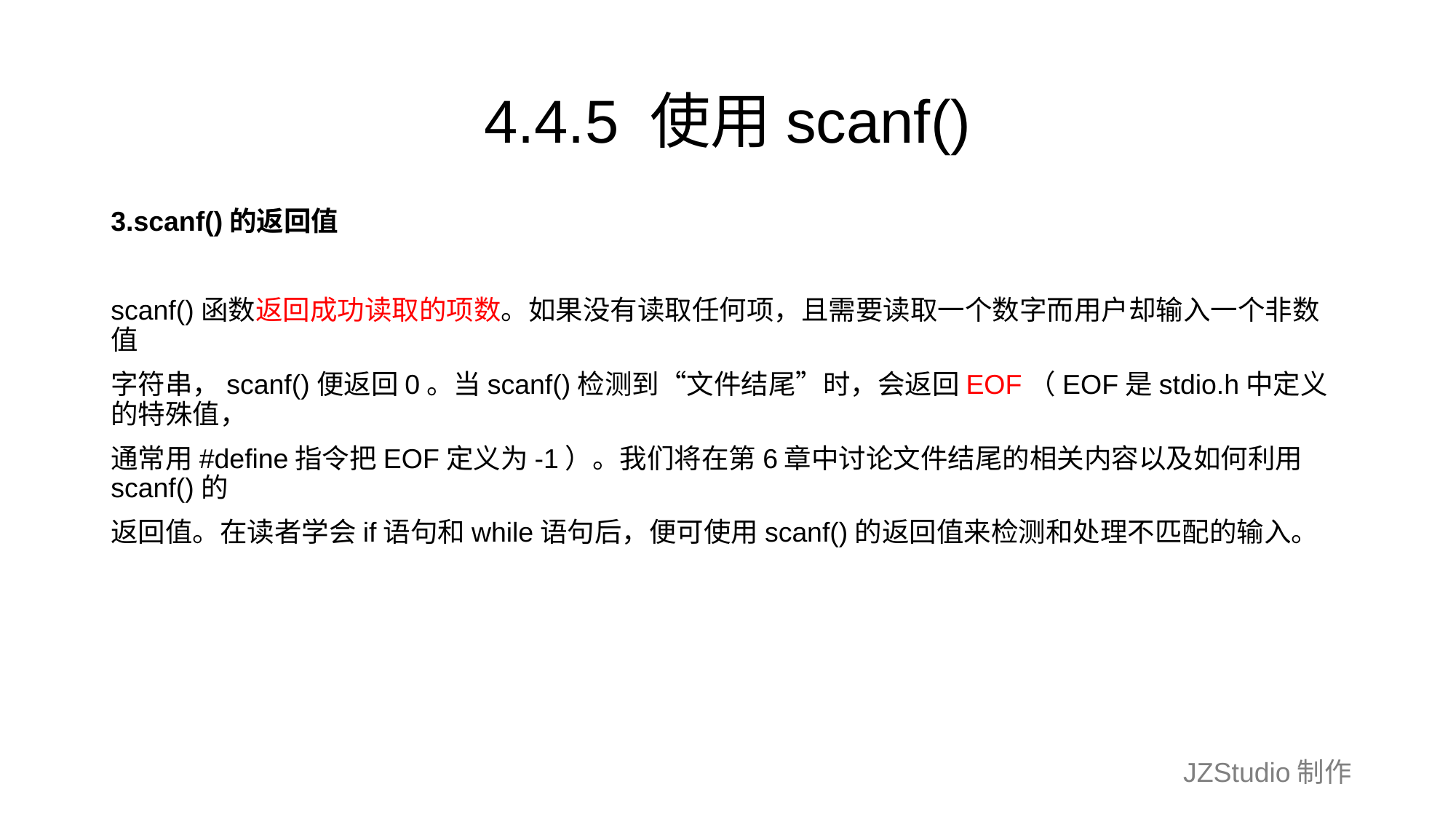

# 4.4.5 使用scanf()
3.scanf()的返回值

scanf()函数返回成功读取的项数。如果没有读取任何项，且需要读取一个数字而用户却输入一个非数值
字符串，scanf()便返回0。当scanf()检测到“文件结尾”时，会返回EOF（EOF是stdio.h中定义的特殊值，
通常用#define指令把EOF定义为-1）。我们将在第6章中讨论文件结尾的相关内容以及如何利用scanf()的
返回值。在读者学会if语句和while语句后，便可使用scanf()的返回值来检测和处理不匹配的输入。